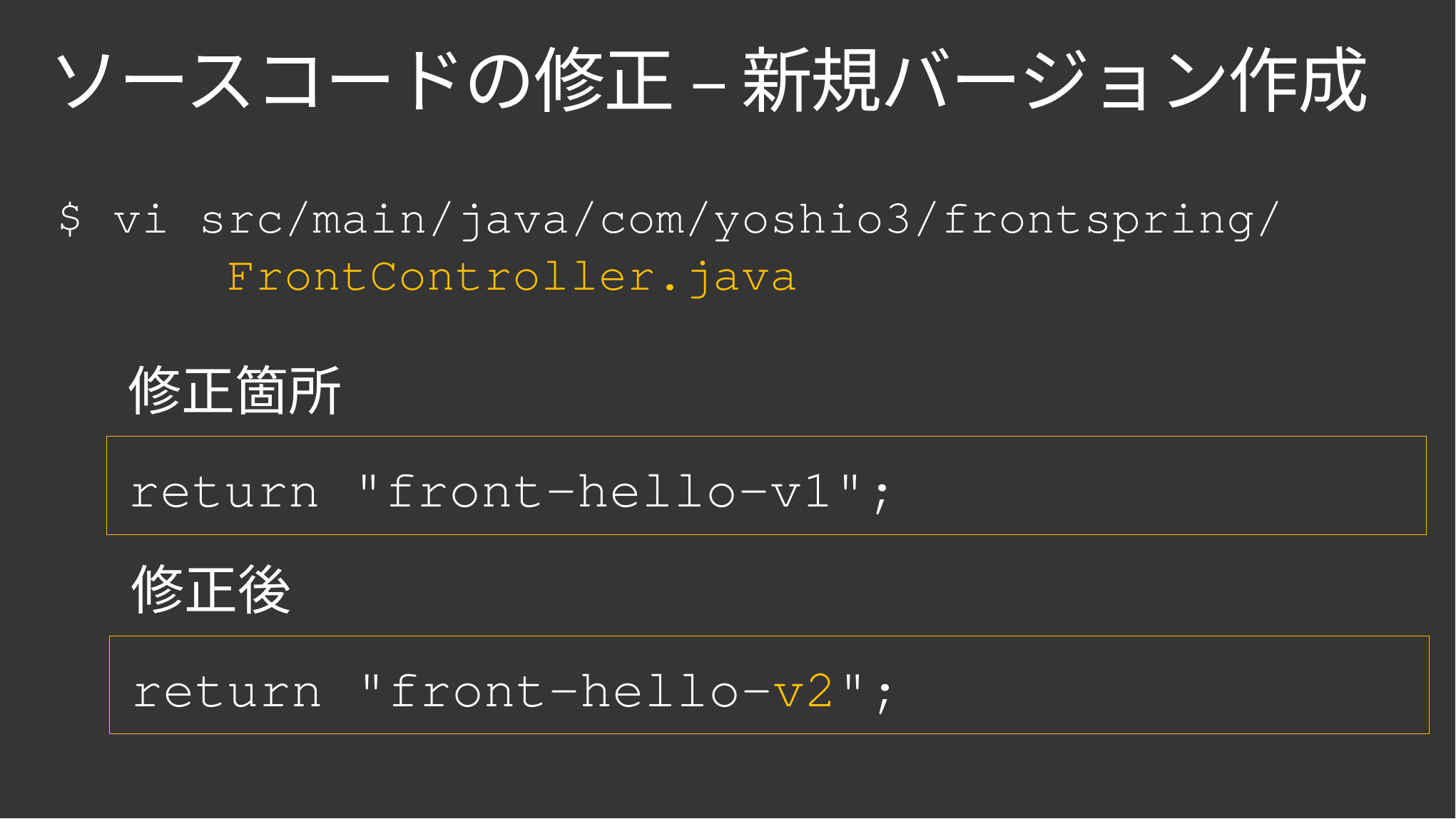

# ソースコードの修正 – 新規バージョン作成
$ vi src/main/java/com/yoshio3/frontspring/
      FrontController.java
修正箇所
return "front-hello-v1";
修正後
return "front-hello-v2";